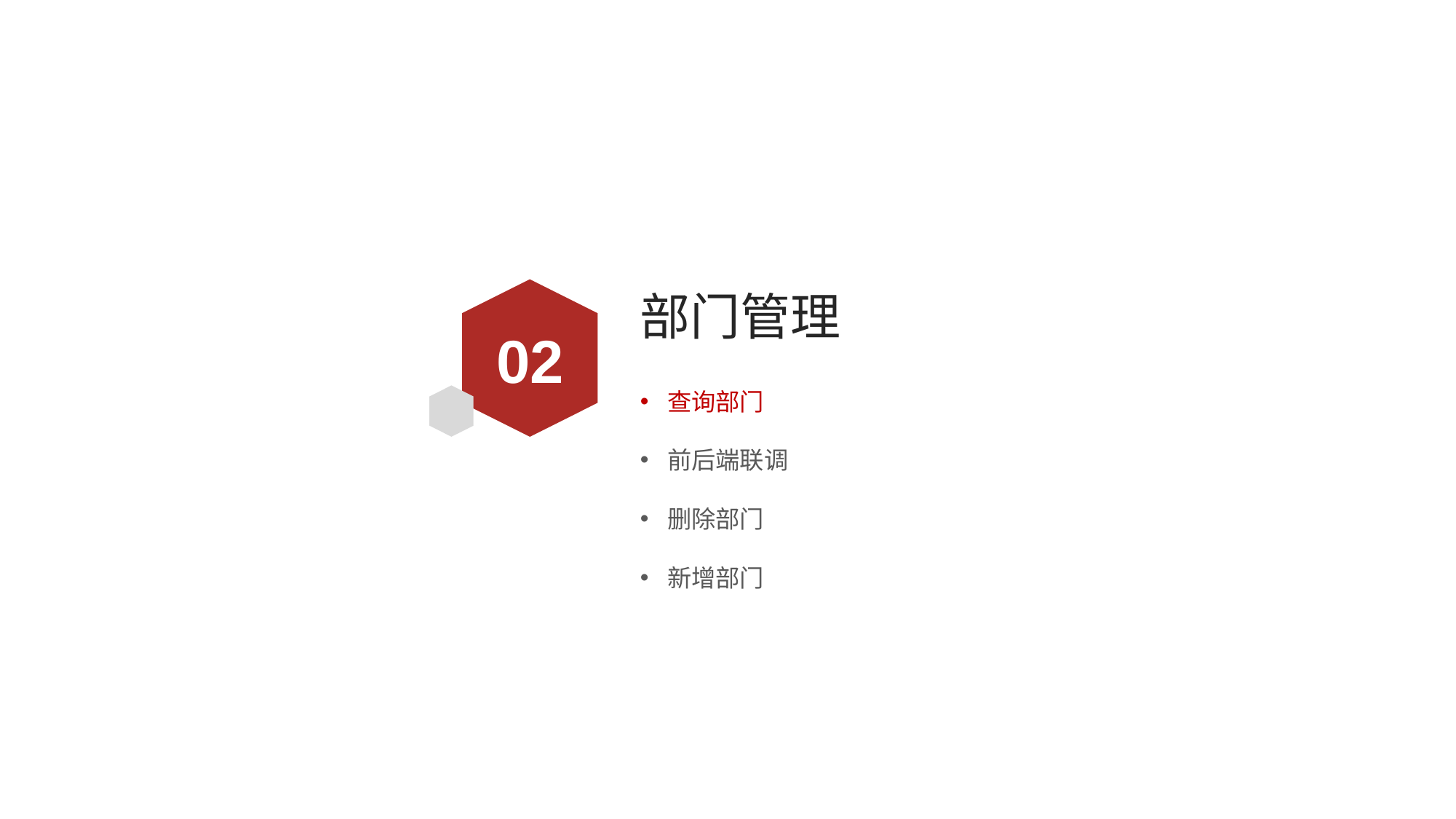

# 部门管理
02
查询部门
前后端联调
删除部门
新增部门